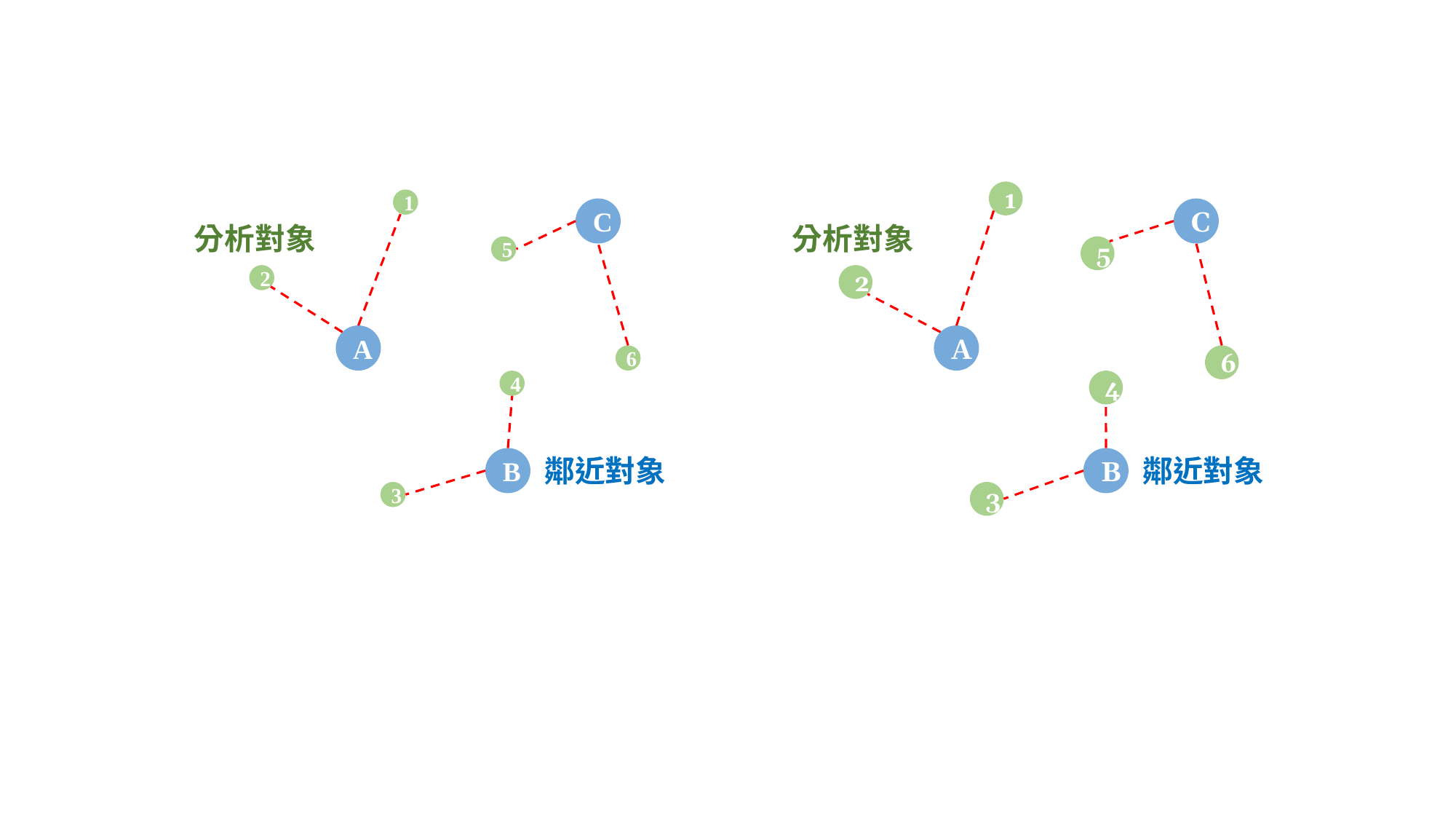

1
1
C
C
分析對象
分析對象
5
5
2
2
A
A
6
6
4
4
鄰近對象
鄰近對象
B
B
3
3